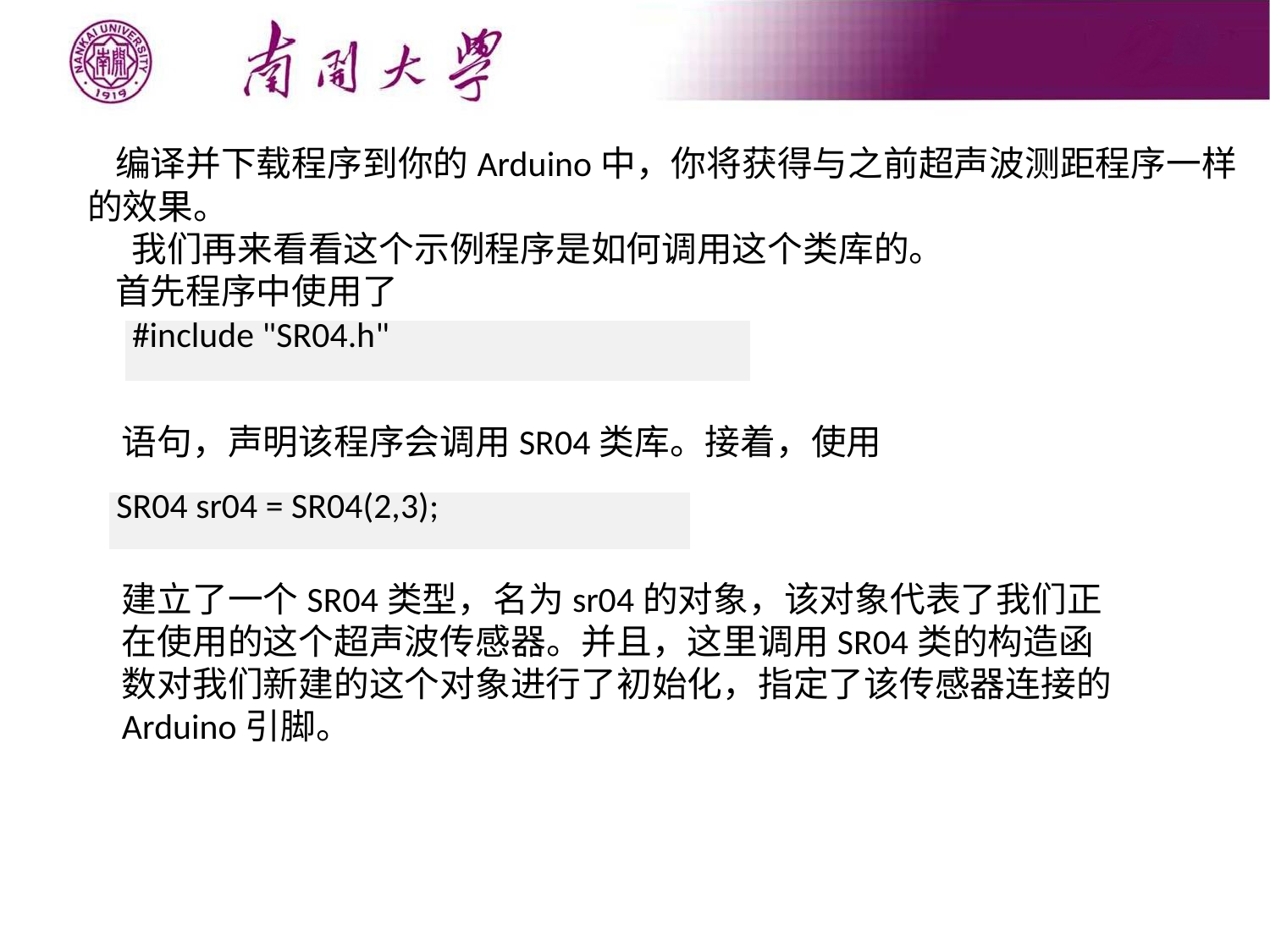

编译并下载程序到你的Arduino中，你将获得与之前超声波测距程序一样的效果。
 我们再来看看这个示例程序是如何调用这个类库的。
首先程序中使用了
| #include "SR04.h" |
| --- |
语句，声明该程序会调用SR04类库。接着，使用
| SR04 sr04 = SR04(2,3); |
| --- |

建立了一个SR04类型，名为sr04的对象，该对象代表了我们正在使用的这个超声波传感器。并且，这里调用SR04类的构造函数对我们新建的这个对象进行了初始化，指定了该传感器连接的Arduino引脚。